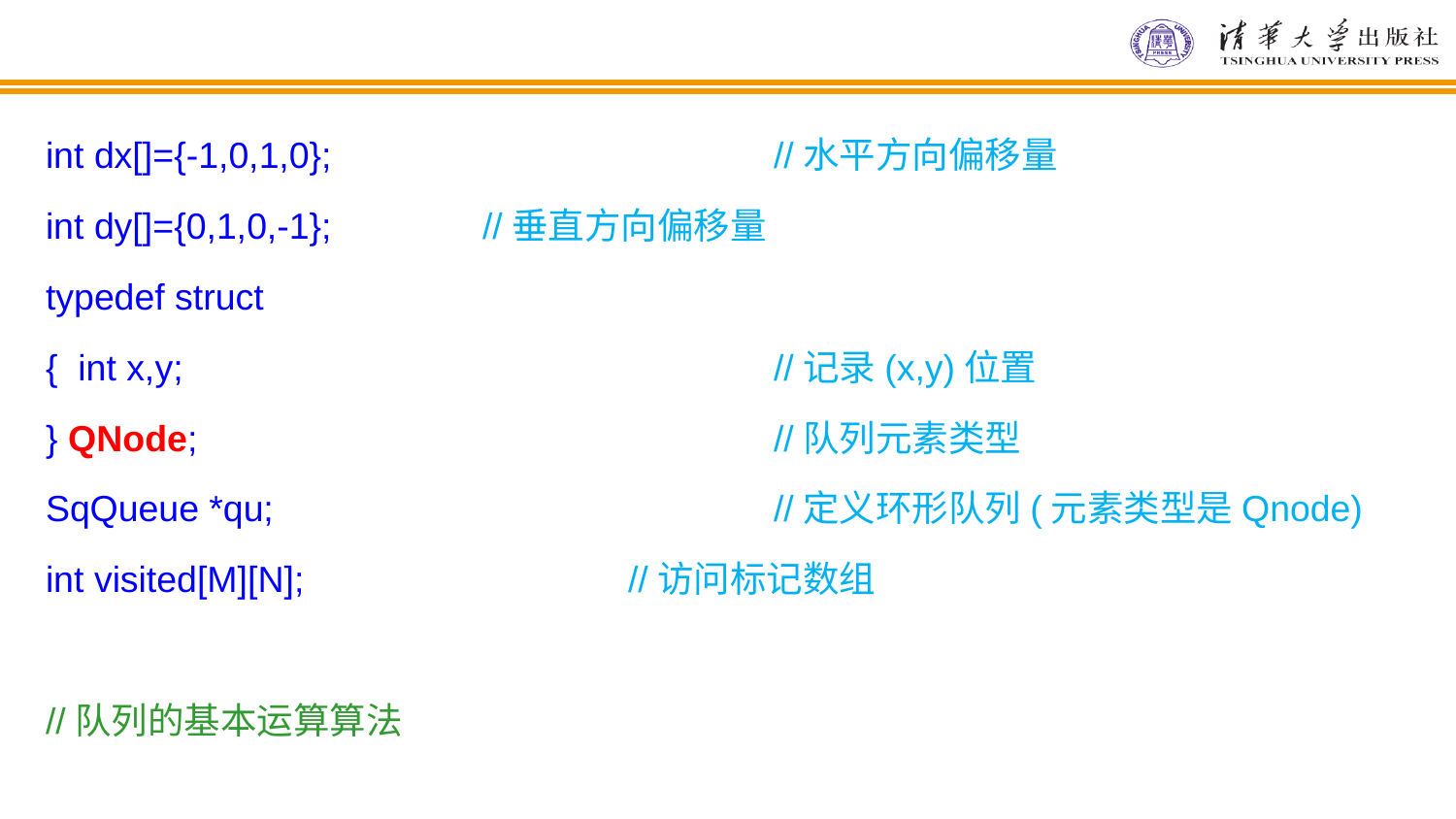

int dx[]={-1,0,1,0}; 			//水平方向偏移量
int dy[]={0,1,0,-1};              	//垂直方向偏移量
typedef struct
{  int x,y; 				//记录(x,y)位置
} QNode; 				//队列元素类型
SqQueue *qu;				//定义环形队列(元素类型是Qnode)
int visited[M][N]; 			//访问标记数组

//队列的基本运算算法